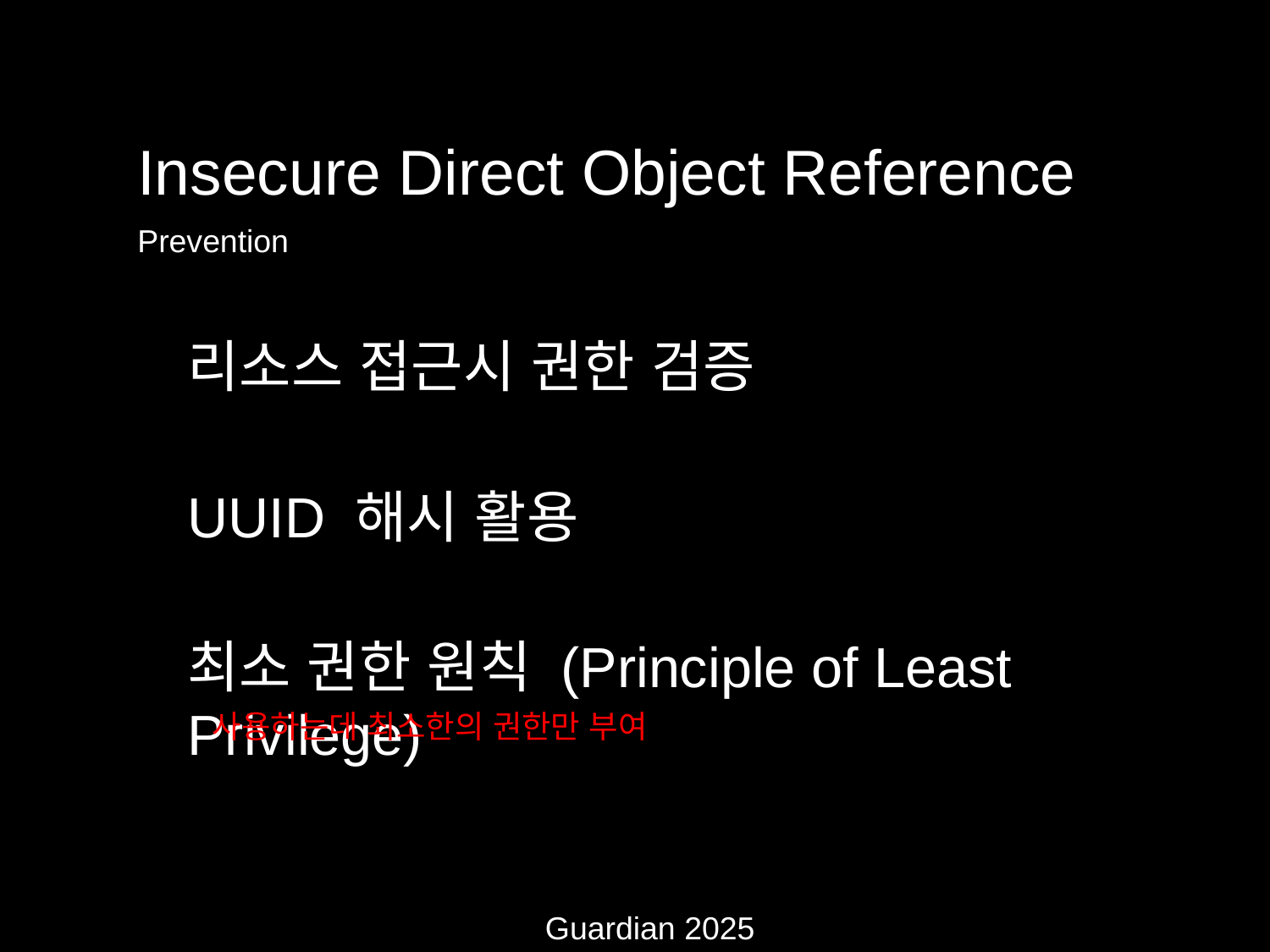

Insecure Direct Object Reference
Prevention
리소스 접근시 권한 검증
UUID 해시 활용
최소 권한 원칙 (Principle of Least Privilege)
사용하는데 최소한의 권한만 부여